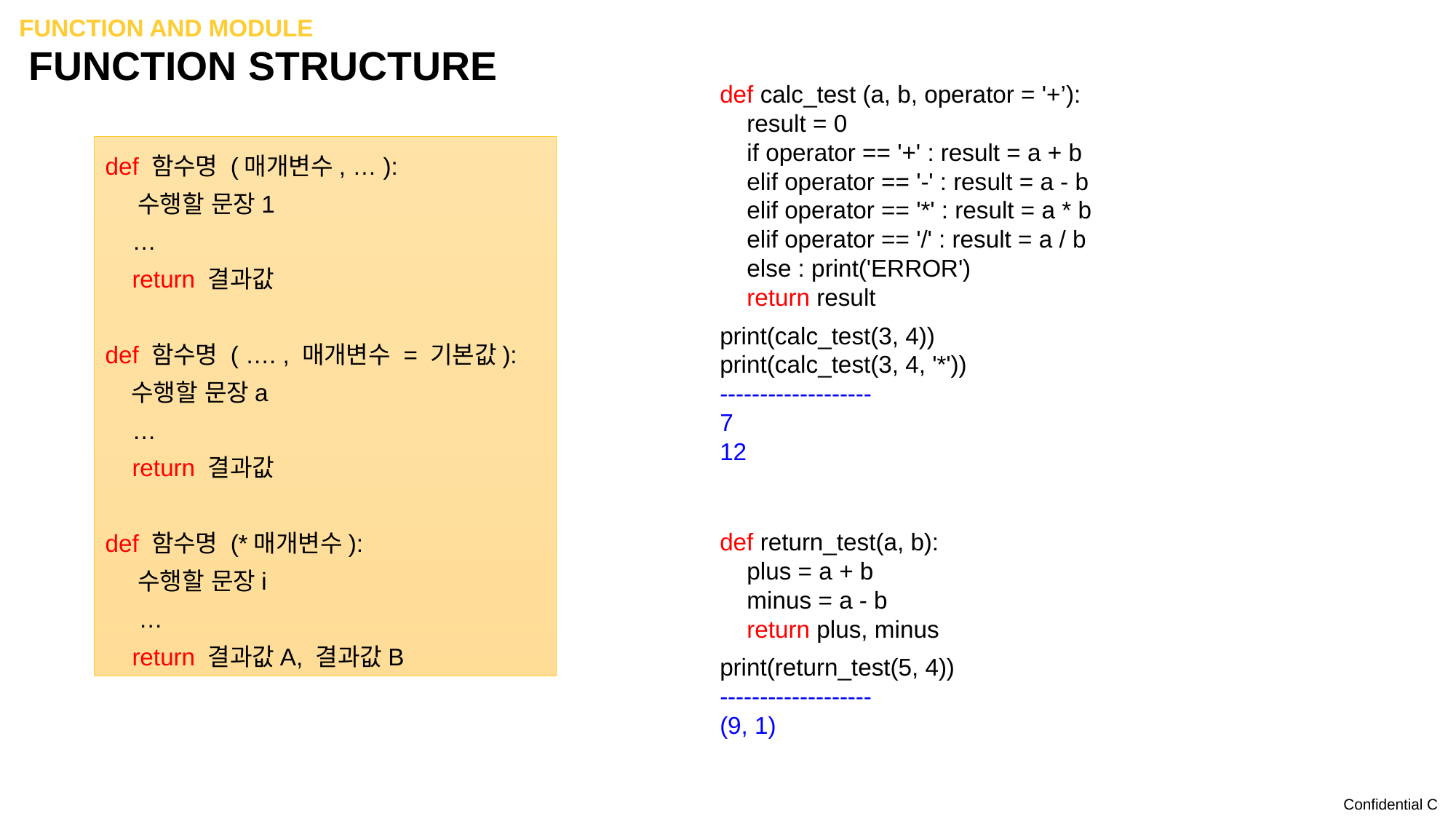

Function and module
# Function structure
def calc_test (a, b, operator = '+’):
    result = 0
    if operator == '+' : result = a + b
    elif operator == '-' : result = a - b
    elif operator == '*' : result = a * b
    elif operator == '/' : result = a / b
    else : print('ERROR')
    return result

print(calc_test(3, 4))
print(calc_test(3, 4, '*'))
-------------------
7
12
def 함수명 (매개변수, … ):
    수행할 문장1
    …
    return 결과값

def 함수명 ( …. , 매개변수 = 기본값):
   수행할 문장a
    …
    return 결과값

def 함수명 (*매개변수):
    수행할 문장i
     …
    return 결과값A, 결과값B
def return_test(a, b):
    plus = a + b
    minus = a - b
    return plus, minus

print(return_test(5, 4))
-------------------
(9, 1)